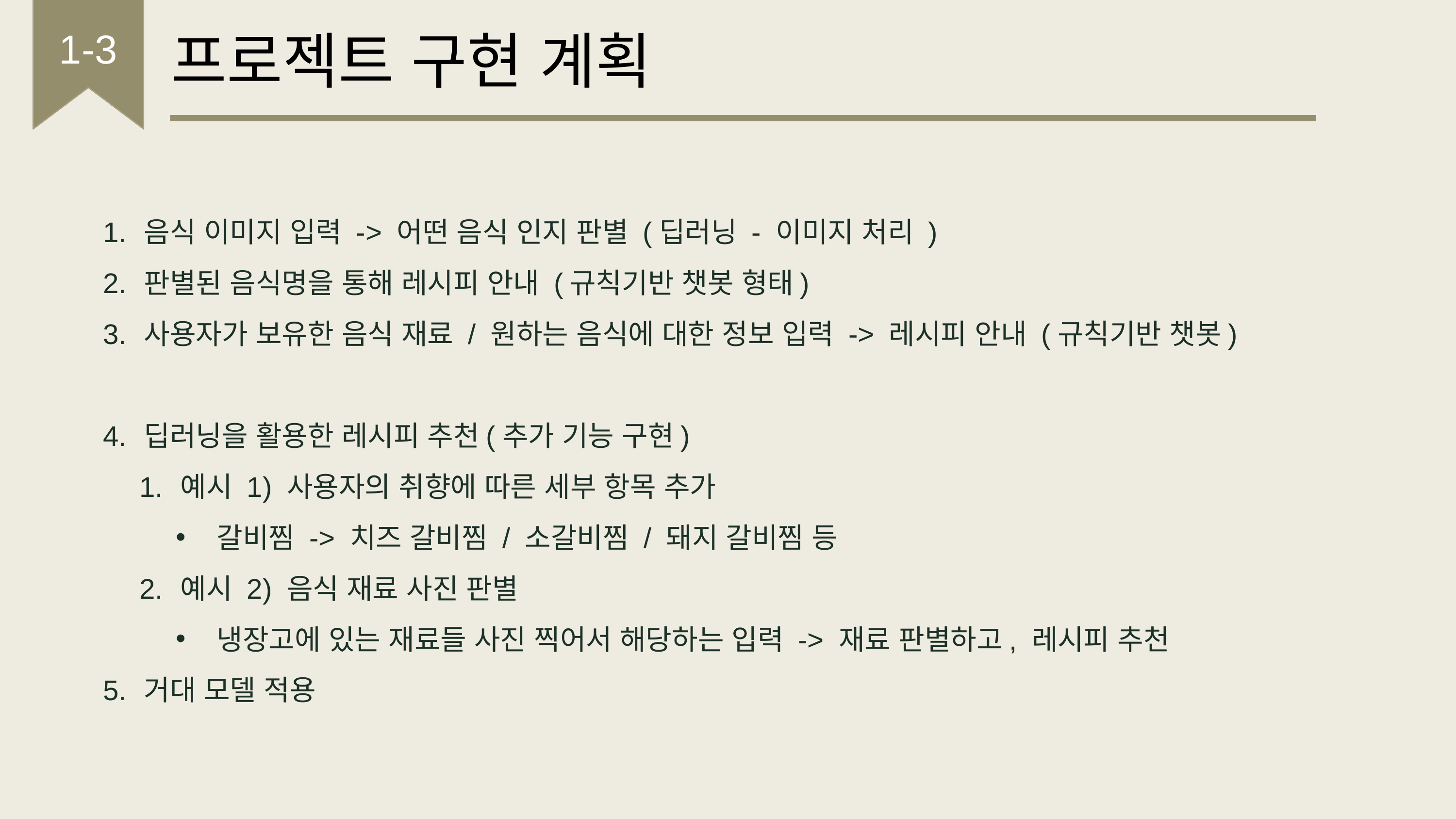

프로젝트 구현 계획
1-3
음식 이미지 입력 -> 어떤 음식 인지 판별 (딥러닝 - 이미지 처리 )
판별된 음식명을 통해 레시피 안내 (규칙기반 챗봇 형태)
사용자가 보유한 음식 재료 / 원하는 음식에 대한 정보 입력 -> 레시피 안내 (규칙기반 챗봇)

딥러닝을 활용한 레시피 추천(추가 기능 구현)
예시 1) 사용자의 취향에 따른 세부 항목 추가
갈비찜 -> 치즈 갈비찜 / 소갈비찜 / 돼지 갈비찜 등
예시 2) 음식 재료 사진 판별
냉장고에 있는 재료들 사진 찍어서 해당하는 입력 -> 재료 판별하고, 레시피 추천
거대 모델 적용